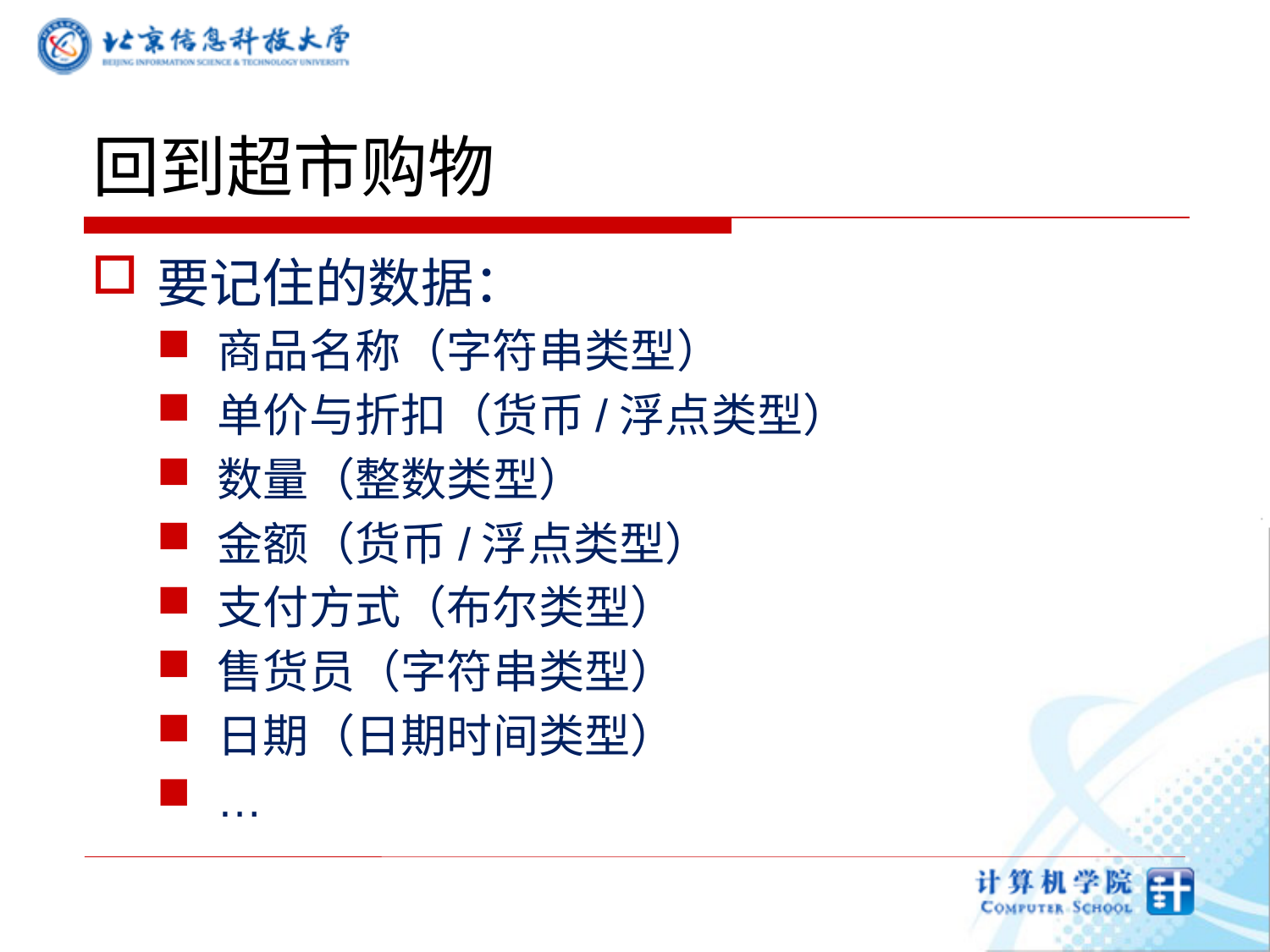

# 回到超市购物
要记住的数据：
商品名称（字符串类型）
单价与折扣（货币/浮点类型）
数量（整数类型）
金额（货币/浮点类型）
支付方式（布尔类型）
售货员（字符串类型）
日期（日期时间类型）
…